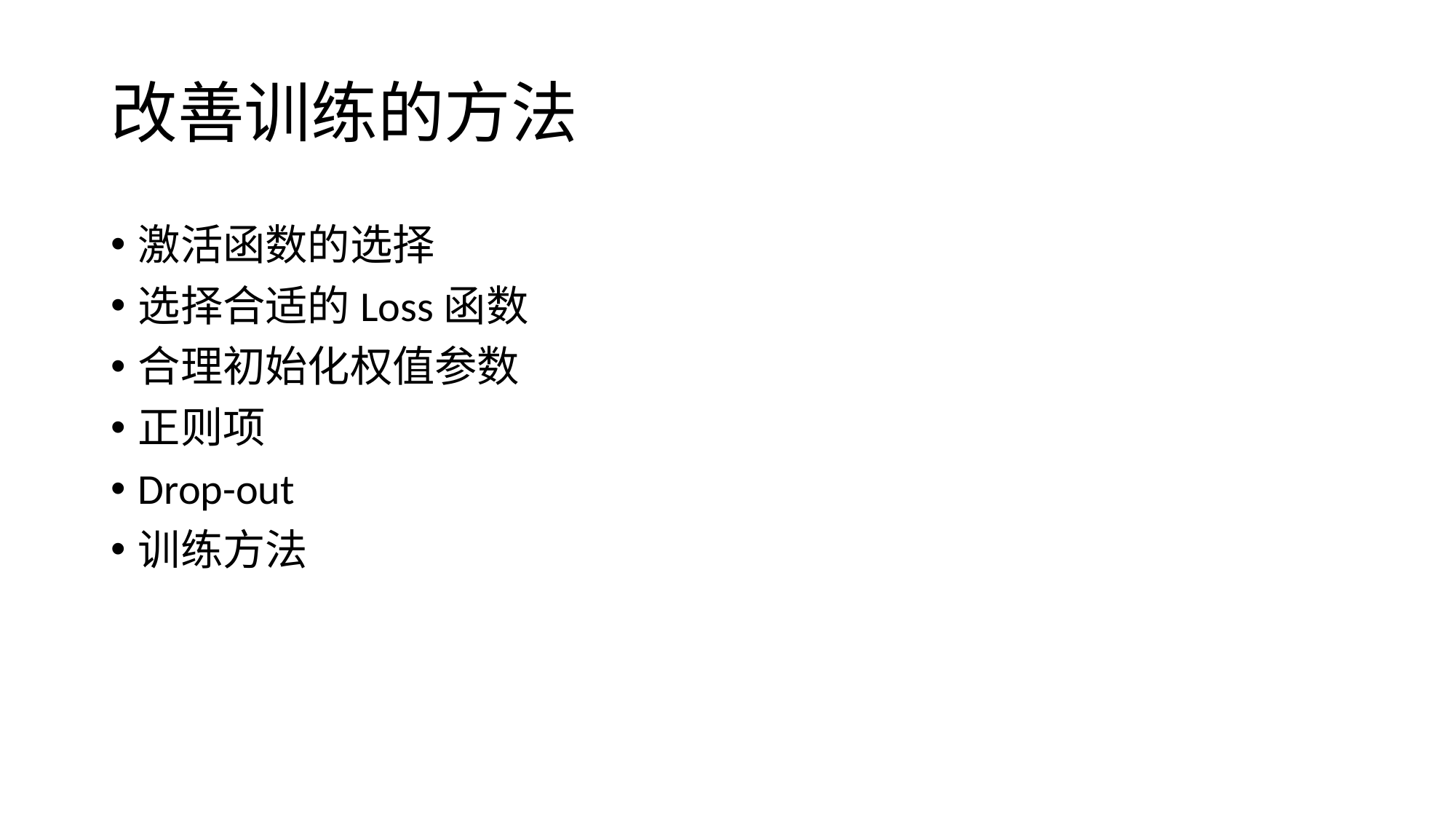

# 改善训练的方法
激活函数的选择
选择合适的Loss函数
合理初始化权值参数
正则项
Drop-out
训练方法